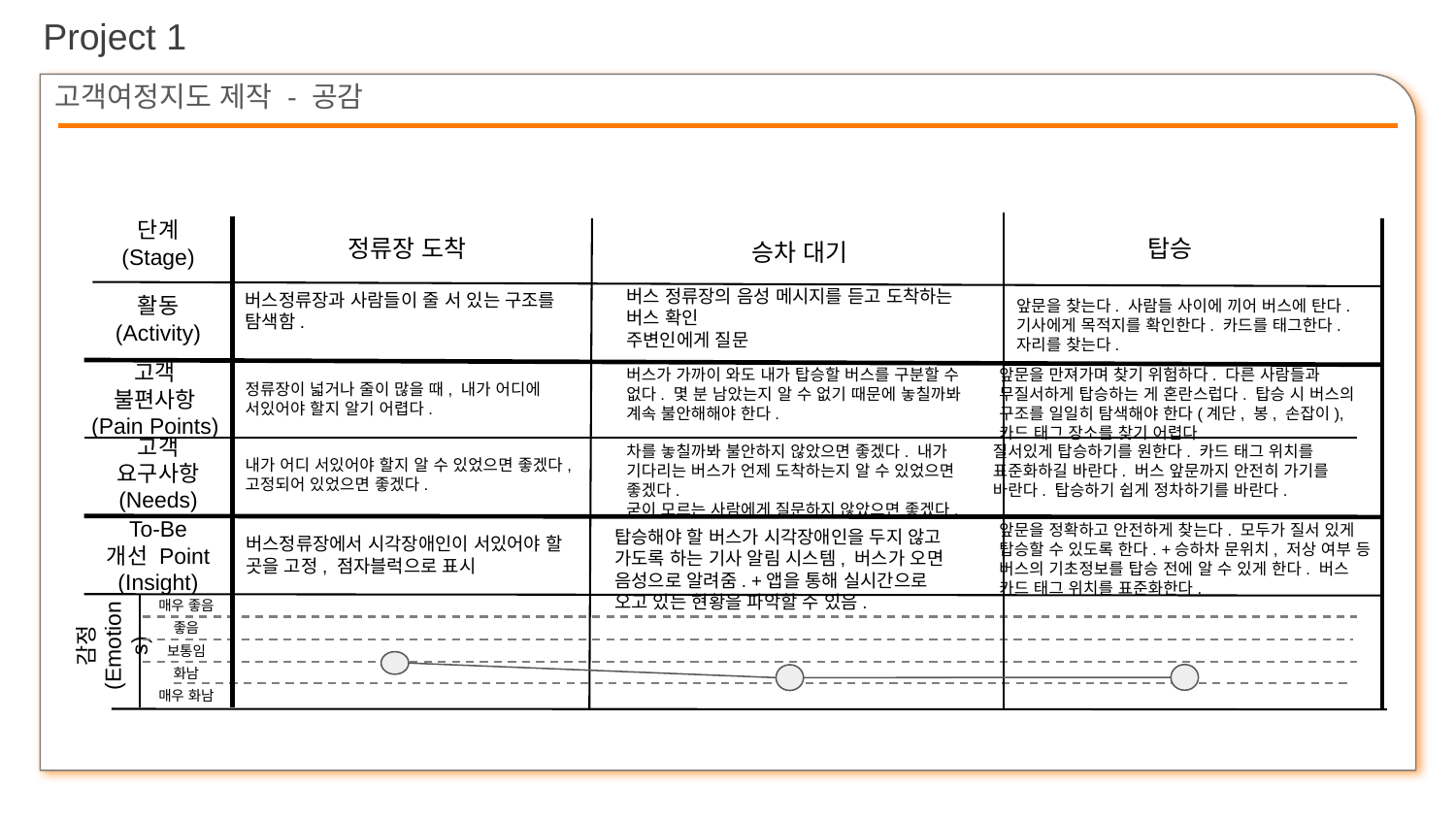

Project 1
# 고객여정지도 제작 - 공감

정류장 도착
탑승
승차 대기
단계 (Stage)
버스 정류장의 음성 메시지를 듣고 도착하는 버스 확인
주변인에게 질문
버스정류장과 사람들이 줄 서 있는 구조를 탐색함.
앞문을 찾는다. 사람들 사이에 끼어 버스에 탄다. 기사에게 목적지를 확인한다. 카드를 태그한다.
자리를 찾는다.
활동
(Activity)
버스가 가까이 와도 내가 탑승할 버스를 구분할 수 없다. 몇 분 남았는지 알 수 없기 때문에 놓칠까봐 계속 불안해해야 한다.
앞문을 만져가며 찾기 위험하다. 다른 사람들과 무질서하게 탑승하는 게 혼란스럽다. 탑승 시 버스의 구조를 일일히 탐색해야 한다(계단, 봉, 손잡이), 카드 태그 장소를 찾기 어렵다.
고객
불편사항
(Pain Points)
정류장이 넓거나 줄이 많을 때, 내가 어디에 서있어야 할지 알기 어렵다.
차를 놓칠까봐 불안하지 않았으면 좋겠다. 내가 기다리는 버스가 언제 도착하는지 알 수 있었으면 좋겠다.
굳이 모르는 사람에게 질문하지 않았으면 좋겠다.
질서있게 탑승하기를 원한다. 카드 태그 위치를 표준화하길 바란다. 버스 앞문까지 안전히 가기를 바란다. 탑승하기 쉽게 정차하기를 바란다.
고객
요구사항
(Needs)
내가 어디 서있어야 할지 알 수 있었으면 좋겠다, 고정되어 있었으면 좋겠다.
앞문을 정확하고 안전하게 찾는다. 모두가 질서 있게 탑승할 수 있도록 한다. +승하차 문위치, 저상 여부 등 버스의 기초정보를 탑승 전에 알 수 있게 한다. 버스 카드 태그 위치를 표준화한다.
탑승해야 할 버스가 시각장애인을 두지 않고 가도록 하는 기사 알림 시스템, 버스가 오면 음성으로 알려줌. +앱을 통해 실시간으로 오고 있는 현황을 파악할 수 있음.
To-Be
개선 Point
(Insight)
버스정류장에서 시각장애인이 서있어야 할 곳을 고정, 점자블럭으로 표시
매우 좋음
좋음
감정
(Emotions)
보통임

화남

매우 화남